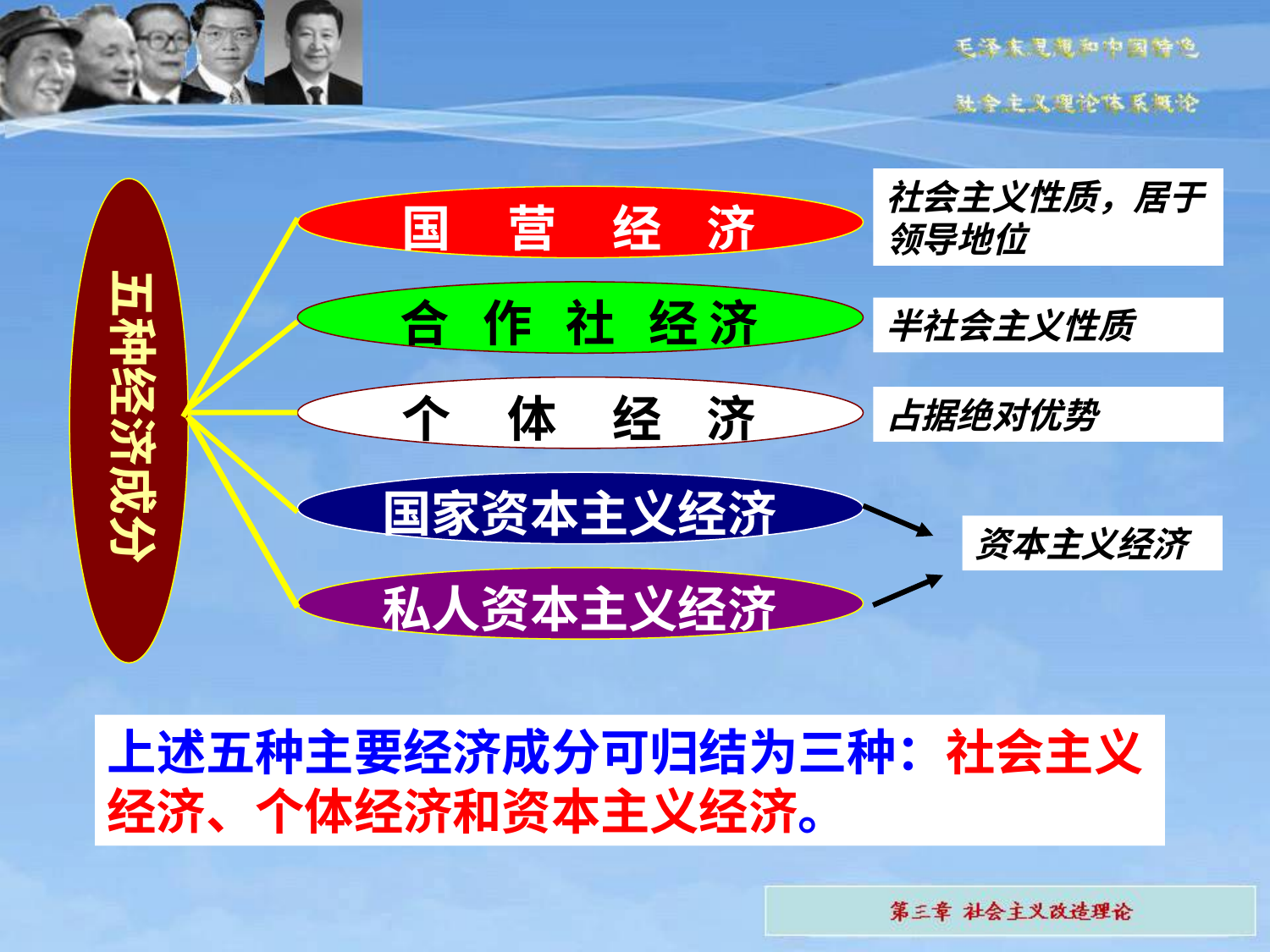

社会主义性质，居于领导地位
五种经济成分

国     营     经    济

合   作   社   经 济

个     体     经    济

国家资本主义经济

私人资本主义经济
半社会主义性质
占据绝对优势

资本主义经济

上述五种主要经济成分可归结为三种：社会主义经济、个体经济和资本主义经济。